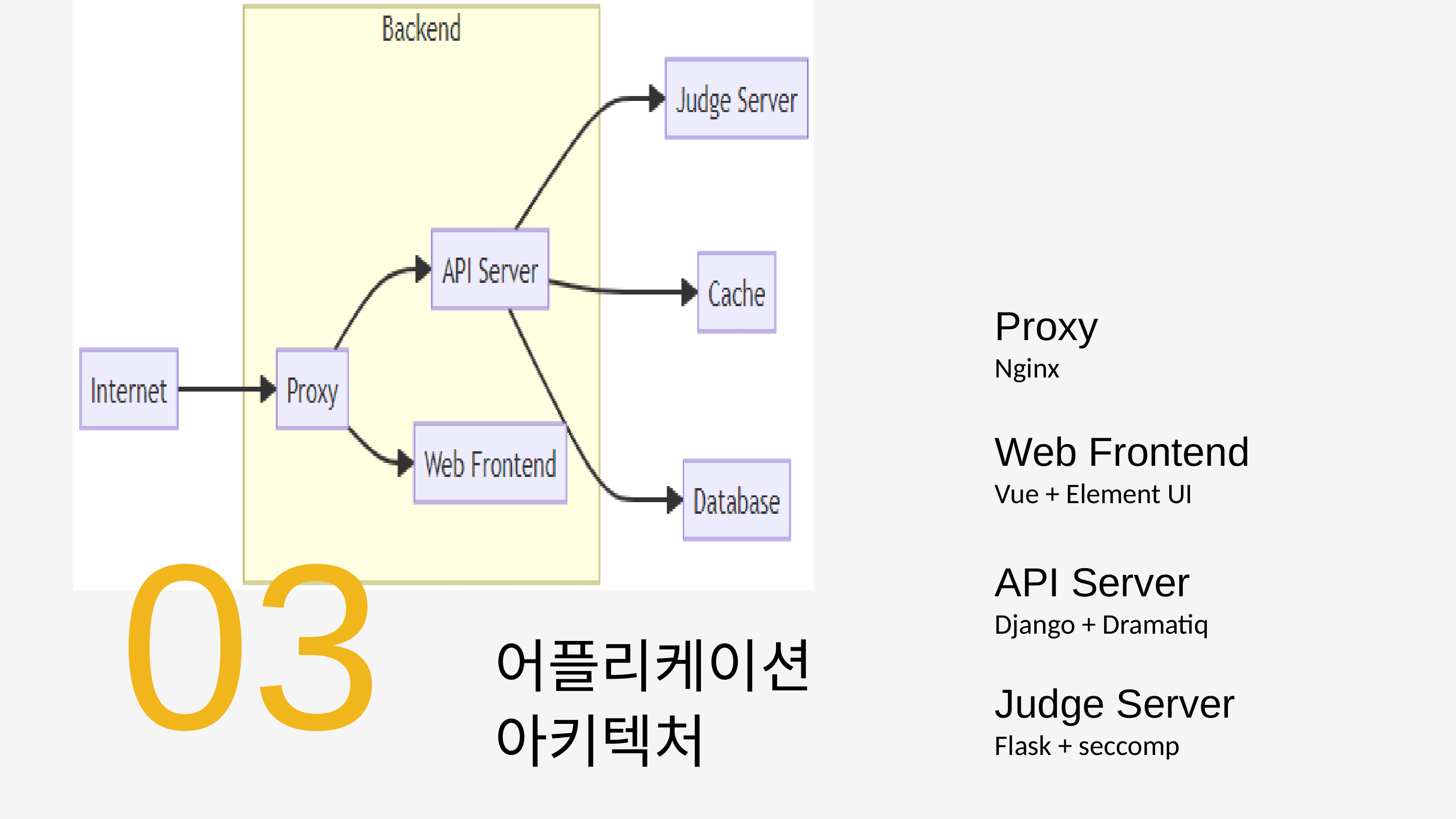

Proxy
Nginx
Web Frontend
03
Vue + Element UI
API Server
Django + Dramatiq
어플리케이션 아키텍처
Judge Server
Flask + seccomp